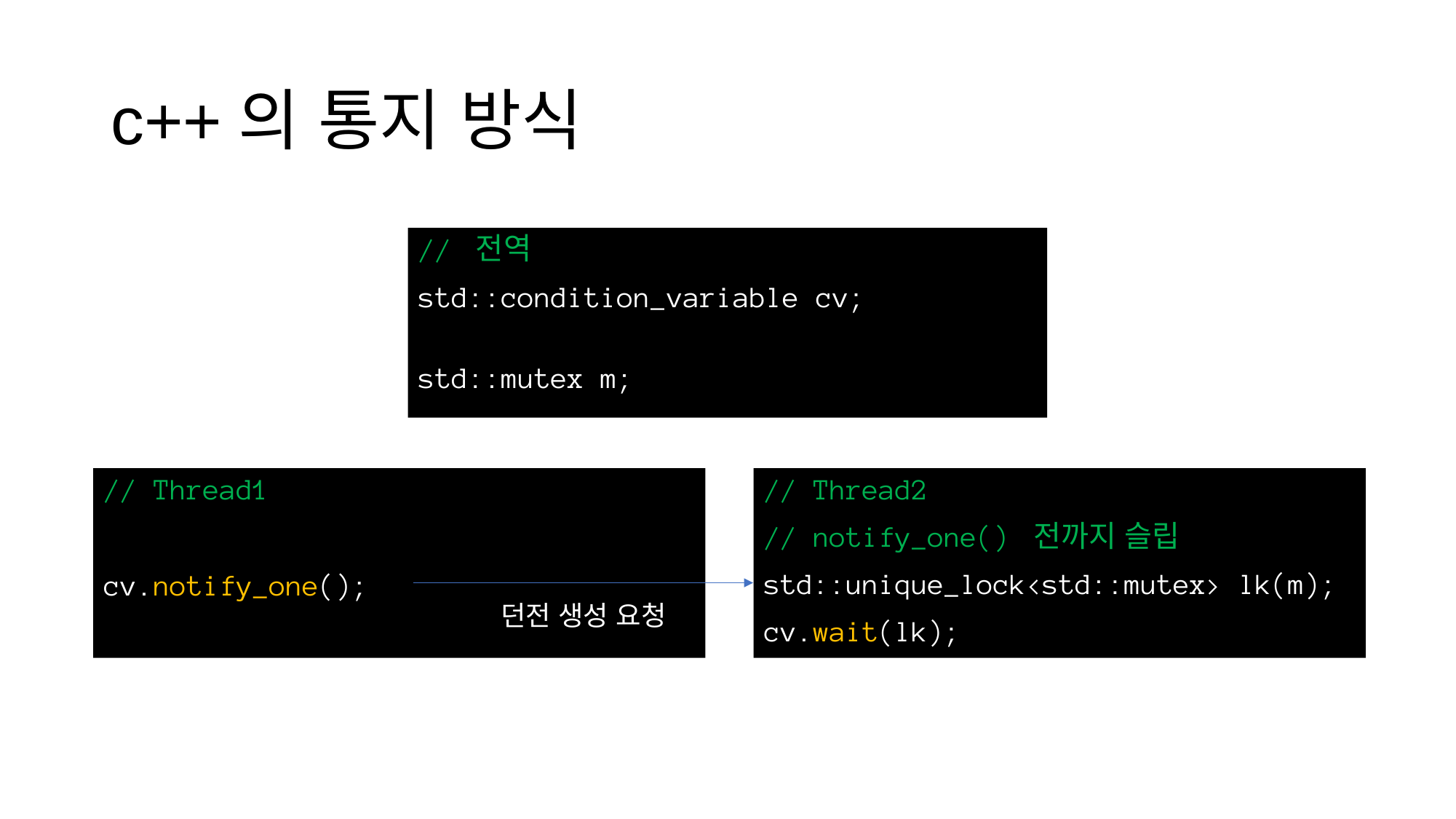

# c++의 통지 방식
// 전역
std::condition_variable cv;
std::mutex m;
// Thread1

cv.notify_one();
// Thread2
// notify_one() 전까지 슬립
std::unique_lock<std::mutex> lk(m);
cv.wait(lk);
던전 생성 요청